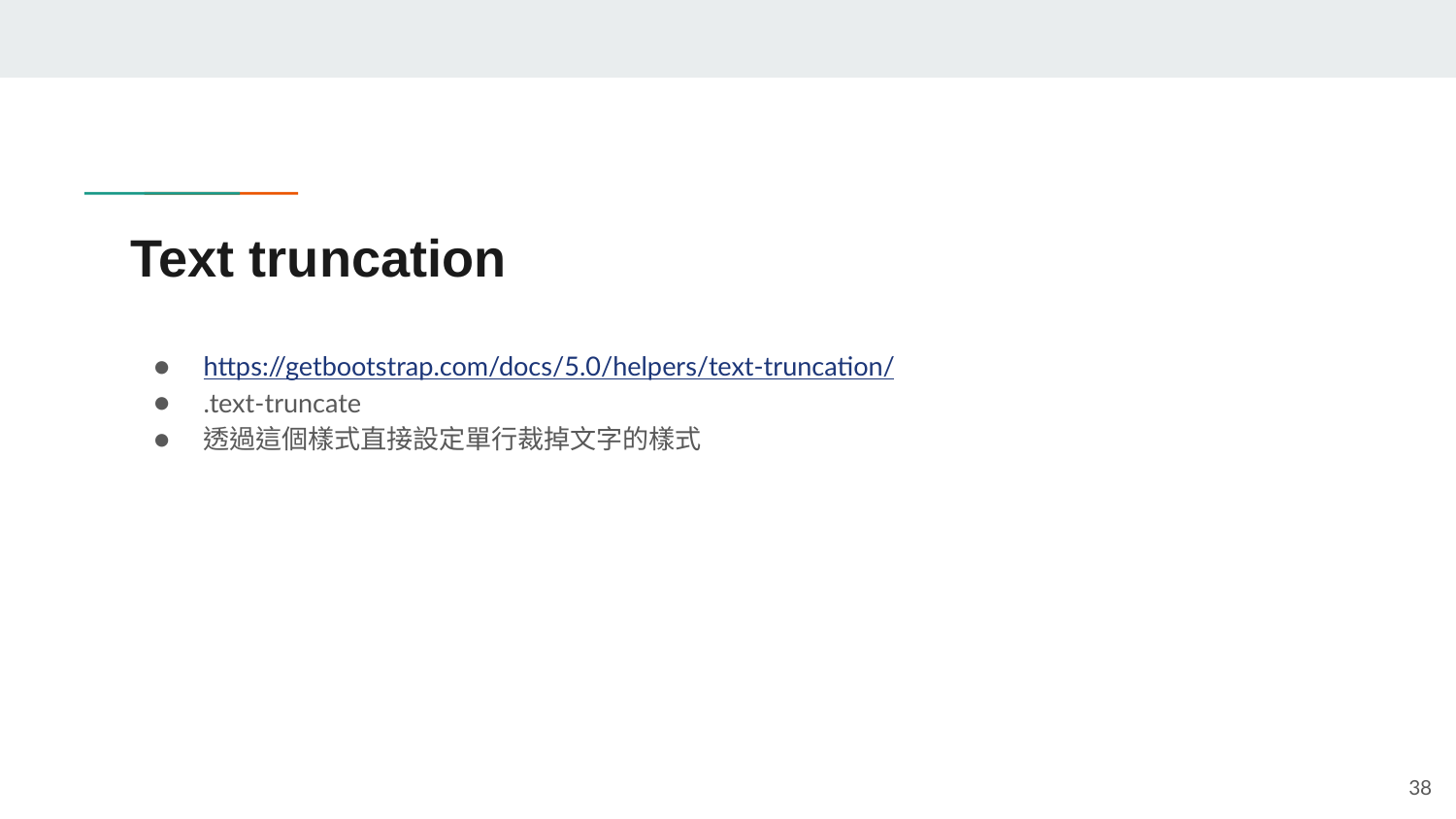

# Text truncation
https://getbootstrap.com/docs/5.0/helpers/text-truncation/
.text-truncate
透過這個樣式直接設定單行裁掉文字的樣式
38